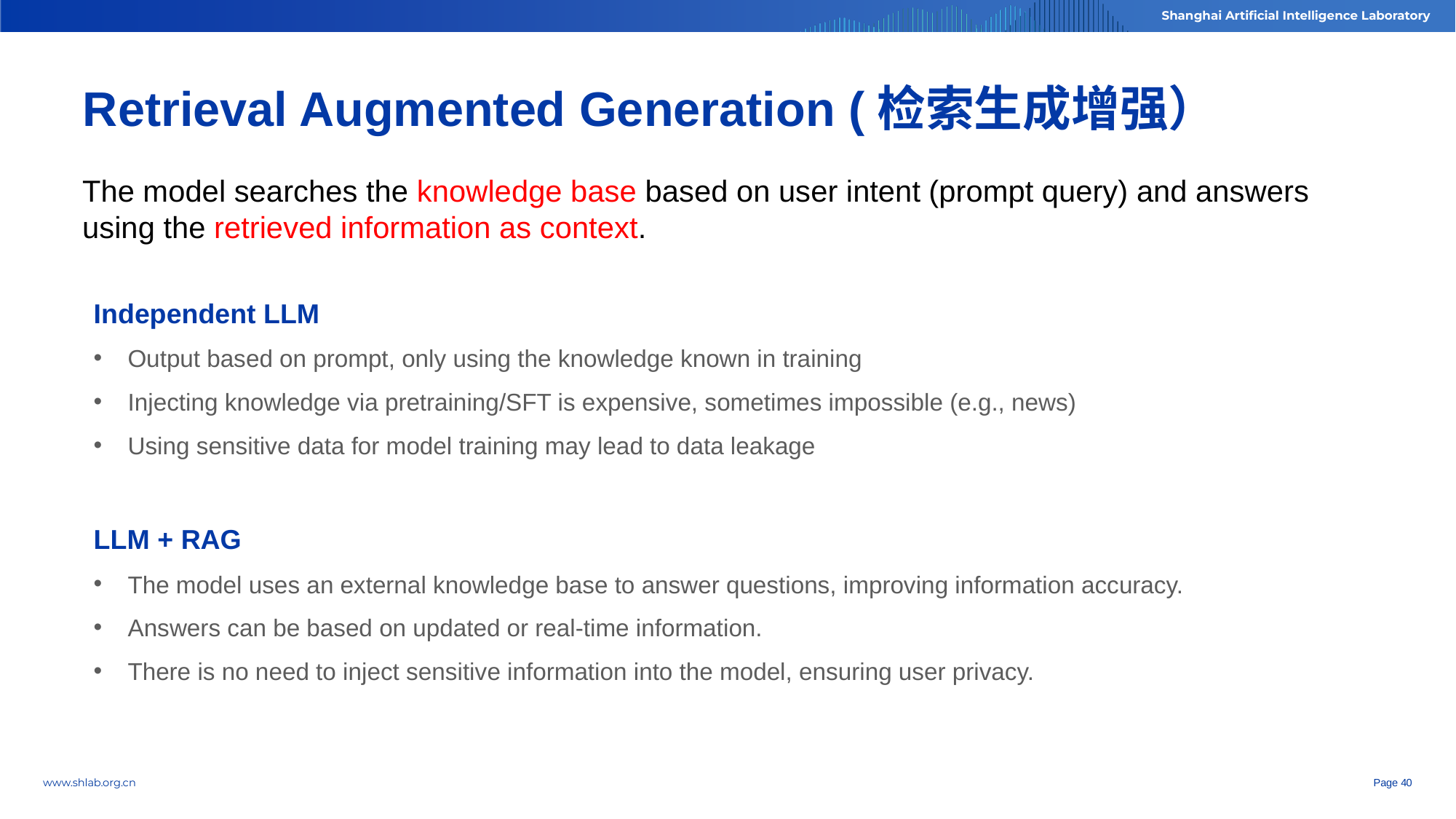

Retrieval Augmented Generation (检索生成增强）
The model searches the knowledge base based on user intent (prompt query) and answers using the retrieved information as context.
Independent LLM
Output based on prompt, only using the knowledge known in training
Injecting knowledge via pretraining/SFT is expensive, sometimes impossible (e.g., news)
Using sensitive data for model training may lead to data leakage
LLM + RAG
The model uses an external knowledge base to answer questions, improving information accuracy.
Answers can be based on updated or real-time information.
There is no need to inject sensitive information into the model, ensuring user privacy.